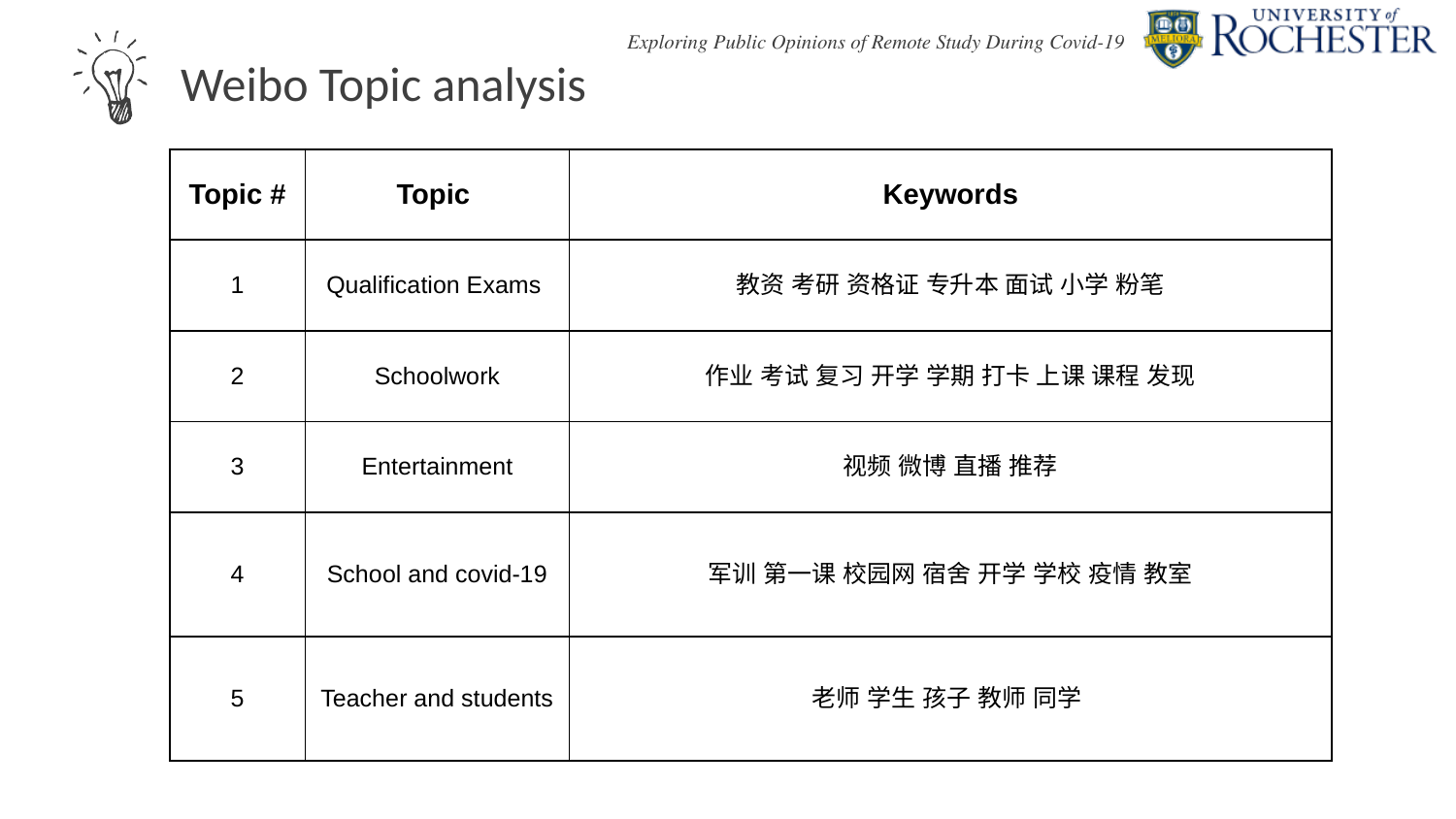

Weibo Topic analysis
| Topic # | Topic | Keywords |
| --- | --- | --- |
| 1 | Qualification Exams | 教资 考研 资格证 专升本 面试 小学 粉笔 |
| 2 | Schoolwork | 作业 考试 复习 开学 学期 打卡 上课 课程 发现 |
| 3 | Entertainment | 视频 微博 直播 推荐 |
| 4 | School and covid-19 | 军训 第一课 校园网 宿舍 开学 学校 疫情 教室 |
| 5 | Teacher and students | 老师 学生 孩子 教师 同学 |